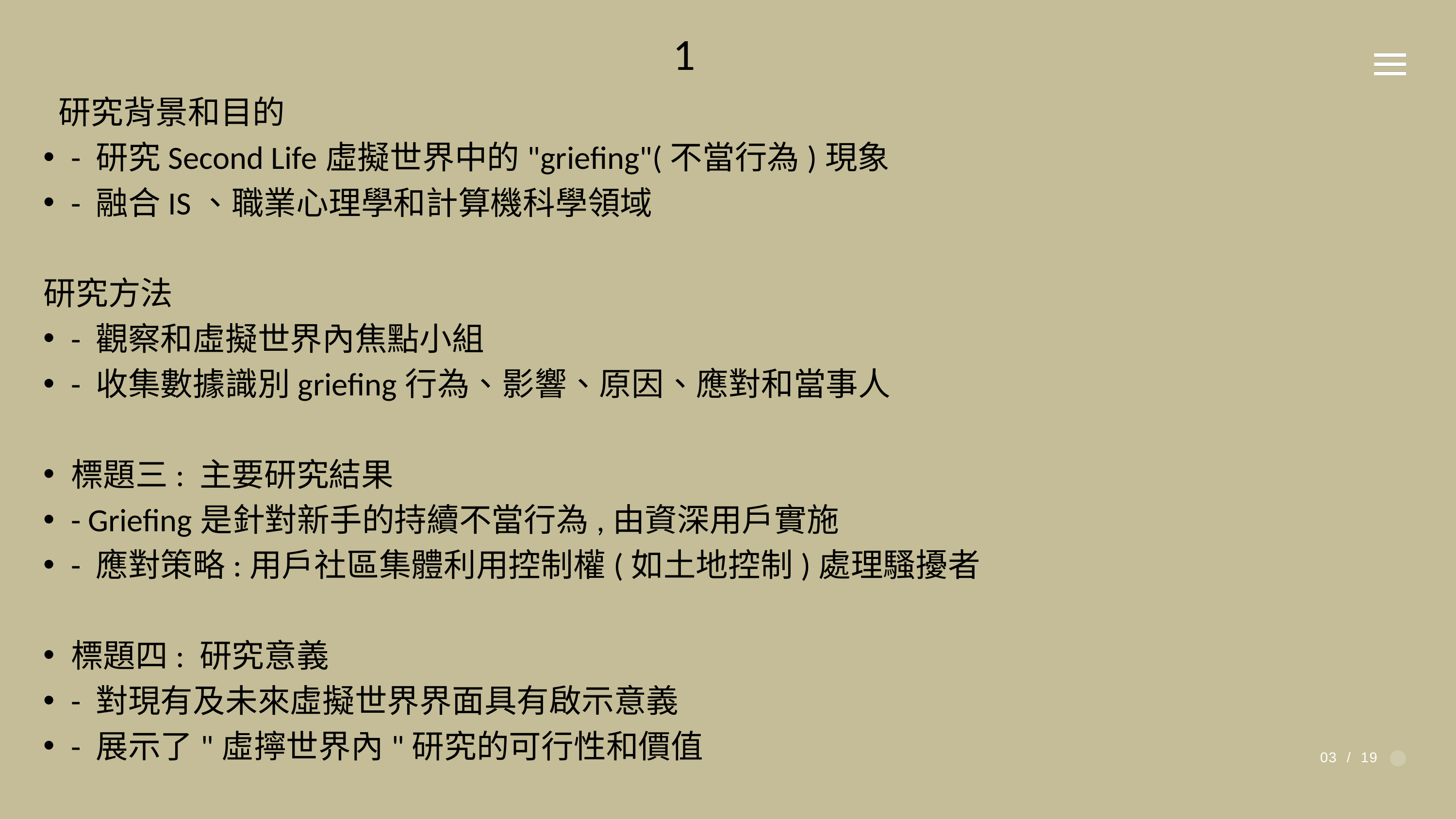

1

 研究背景和目的
- 研究Second Life虛擬世界中的"griefing"(不當行為)現象
- 融合IS、職業心理學和計算機科學領域

研究方法
- 觀察和虛擬世界內焦點小組
- 收集數據識別griefing行為、影響、原因、應對和當事人

標題三: 主要研究結果
- Griefing是針對新手的持續不當行為,由資深用戶實施
- 應對策略:用戶社區集體利用控制權(如土地控制)處理騷擾者

標題四: 研究意義
- 對現有及未來虛擬世界界面具有啟示意義
- 展示了"虛擰世界內"研究的可行性和價值

標題五: 研究限制和未來方向
- 結果概括性有限,代表性樣本有待擴大
- 需要定量研究,彌補這一缺陷
- 虛擬世界有利於收集肇事者(欺凌者)數據,具獨特價值

03  /  19